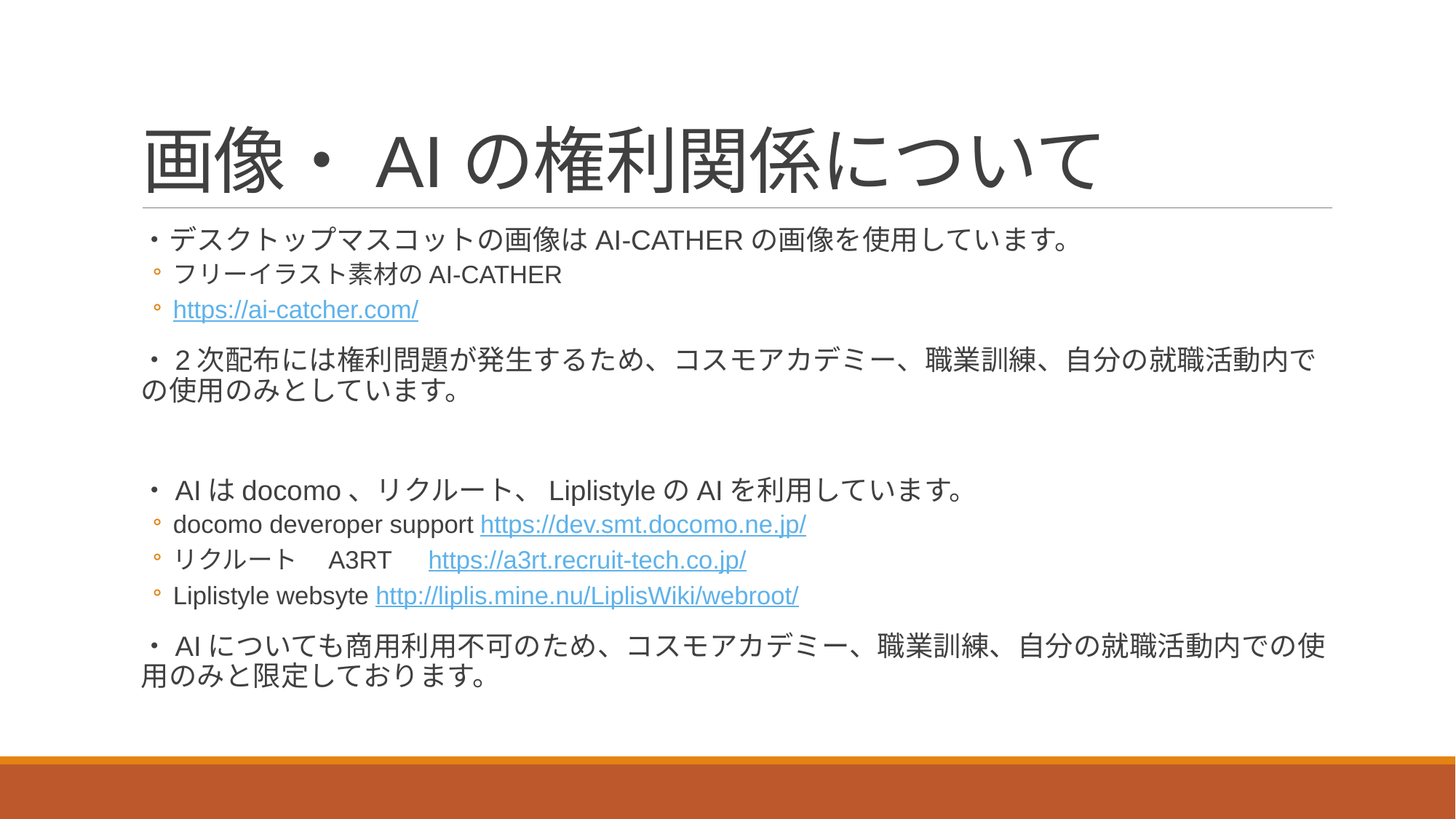

# 画像・AIの権利関係について
・デスクトップマスコットの画像はAI-CATHERの画像を使用しています。
フリーイラスト素材のAI-CATHER
https://ai-catcher.com/
・2次配布には権利問題が発生するため、コスモアカデミー、職業訓練、自分の就職活動内での使用のみとしています。

・AIはdocomo、リクルート、LiplistyleのAIを利用しています。
docomo deveroper support https://dev.smt.docomo.ne.jp/
リクルート　A3RT　https://a3rt.recruit-tech.co.jp/
Liplistyle websyte http://liplis.mine.nu/LiplisWiki/webroot/
・AIについても商用利用不可のため、コスモアカデミー、職業訓練、自分の就職活動内での使用のみと限定しております。